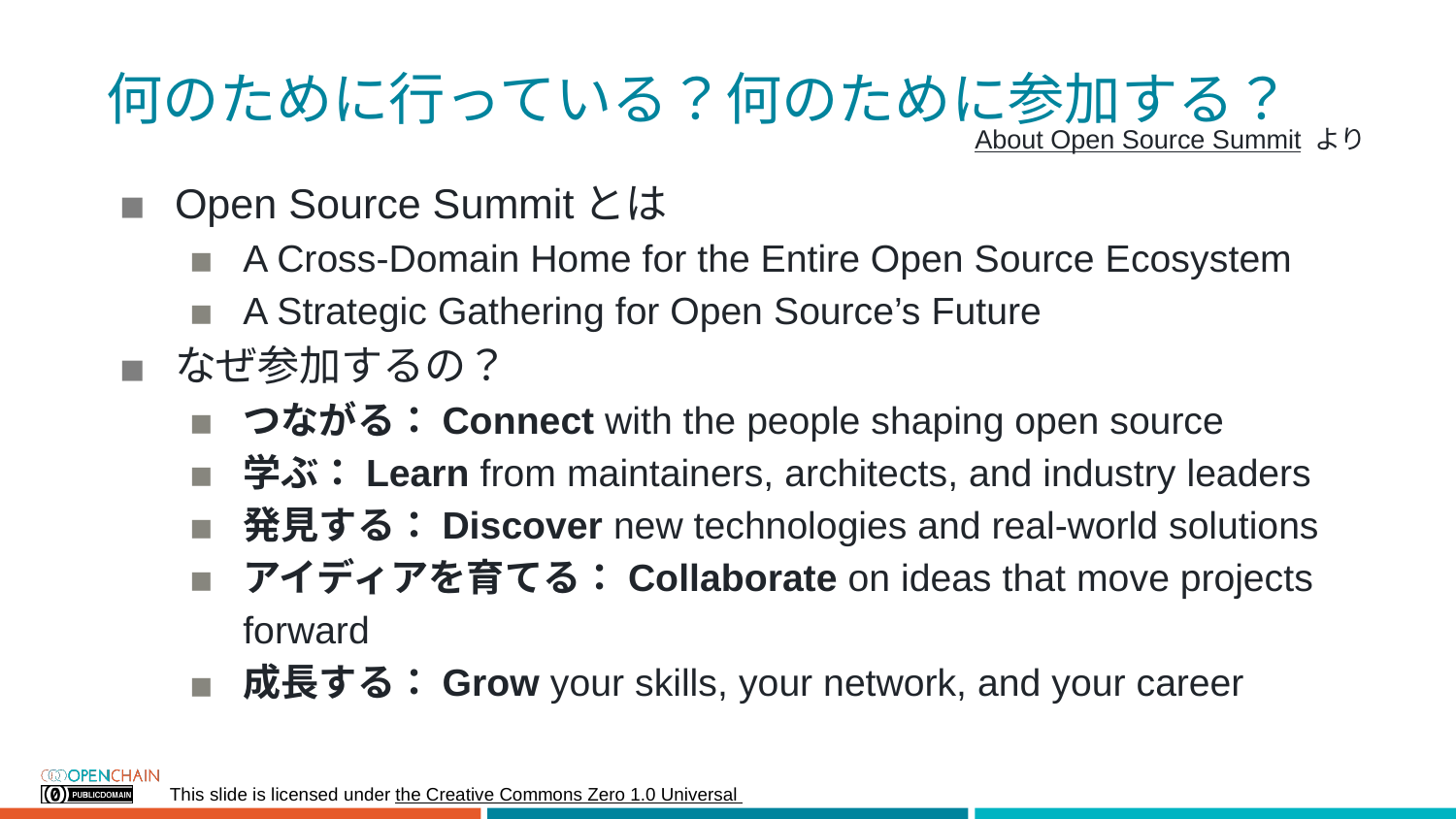

# 何のために行っている？何のために参加する？
About Open Source Summit より
Open Source Summitとは
A Cross-Domain Home for the Entire Open Source Ecosystem
A Strategic Gathering for Open Source’s Future
なぜ参加するの？
つながる：Connect with the people shaping open source
学ぶ：Learn from maintainers, architects, and industry leaders
発見する：Discover new technologies and real-world solutions
アイディアを育てる：Collaborate on ideas that move projects forward
成長する：Grow your skills, your network, and your career